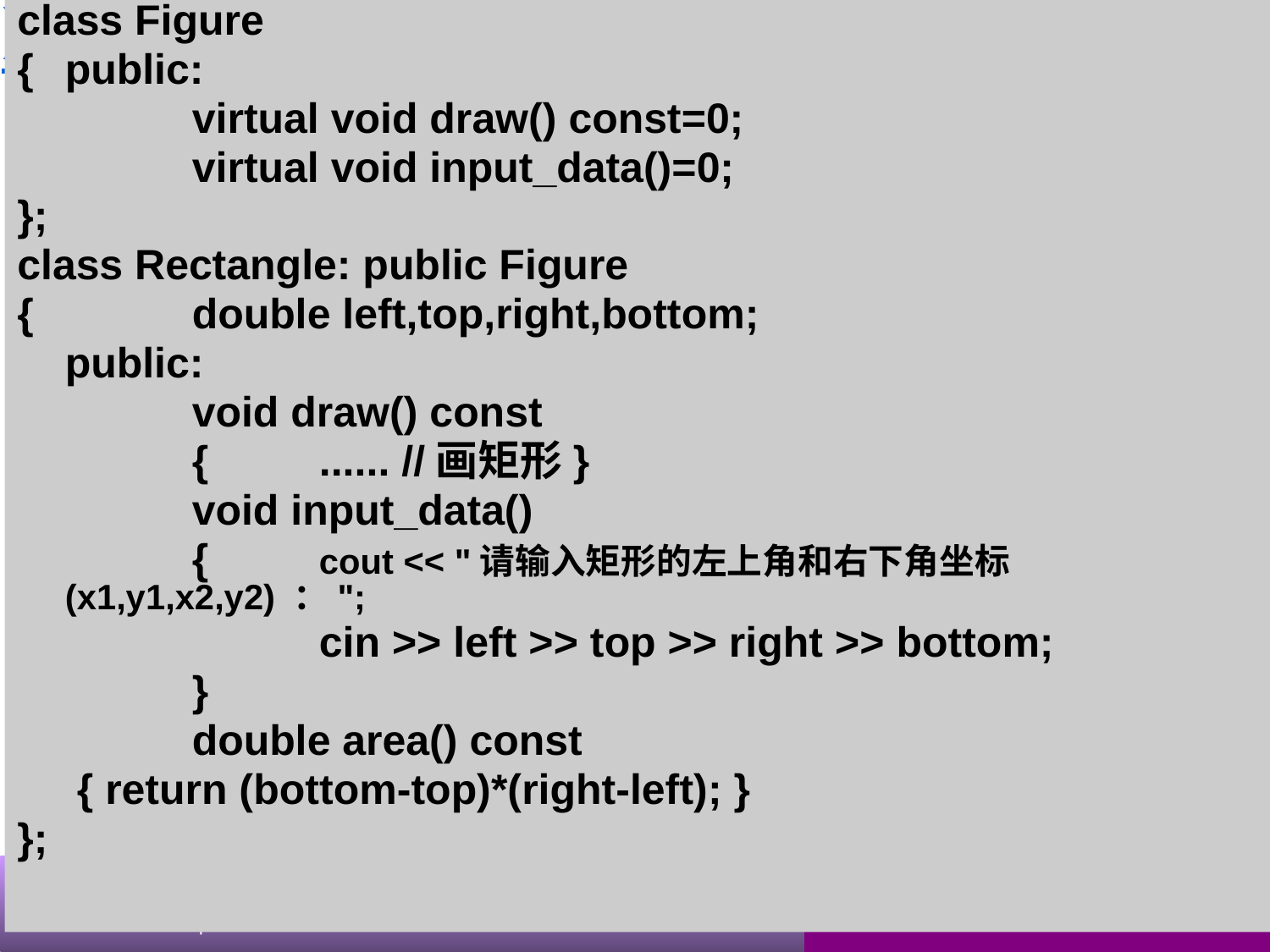

class Figure
{	public:
		virtual void draw() const=0;
		virtual void input_data()=0;
};
class Rectangle: public Figure
{		double left,top,right,bottom;
	public:
		void draw() const
		{	...... //画矩形}
		void input_data()
		{	cout << "请输入矩形的左上角和右下角坐标 (x1,y1,x2,y2) ：";
			cin >> left >> top >> right >> bottom;
		}
		double area() const
	 { return (bottom-top)*(right-left); }
};